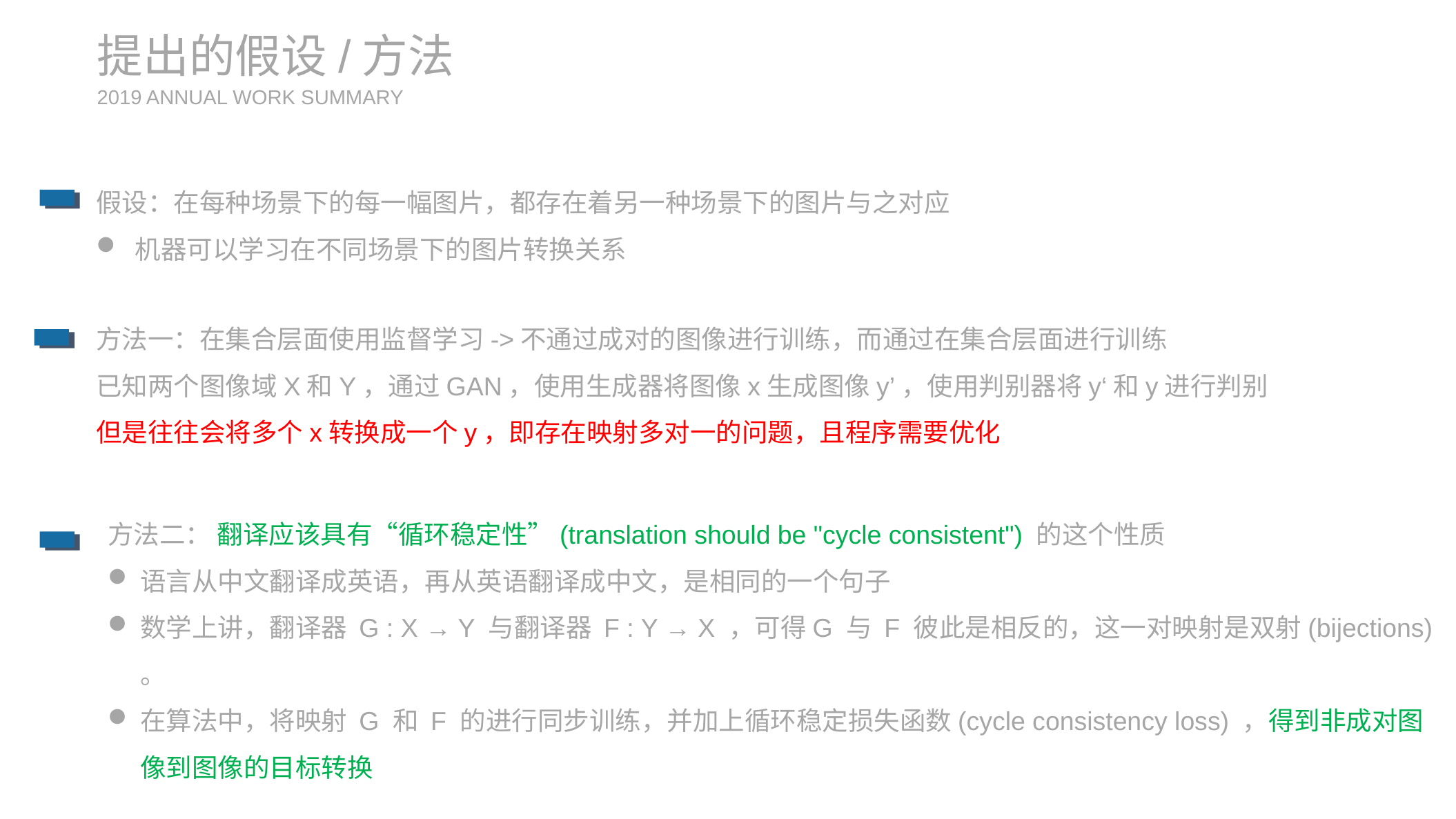

提出的假设/方法
2019 ANNUAL WORK SUMMARY
假设：在每种场景下的每一幅图片，都存在着另一种场景下的图片与之对应
机器可以学习在不同场景下的图片转换关系

方法一：在集合层面使用监督学习->不通过成对的图像进行训练，而通过在集合层面进行训练
已知两个图像域X和Y，通过GAN，使用生成器将图像x生成图像y’，使用判别器将y‘和y进行判别
但是往往会将多个x转换成一个y，即存在映射多对一的问题，且程序需要优化

方法二： 翻译应该具有“循环稳定性”(translation should be "cycle consistent") 的这个性质
语言从中文翻译成英语，再从英语翻译成中文，是相同的一个句子
数学上讲，翻译器 G : X → Y 与翻译器 F : Y → X ，可得G 与 F 彼此是相反的，这一对映射是双射(bijections) 。
在算法中，将映射 G 和 F 的进行同步训练，并加上循环稳定损失函数(cycle consistency loss) ，得到非成对图像到图像的目标转换